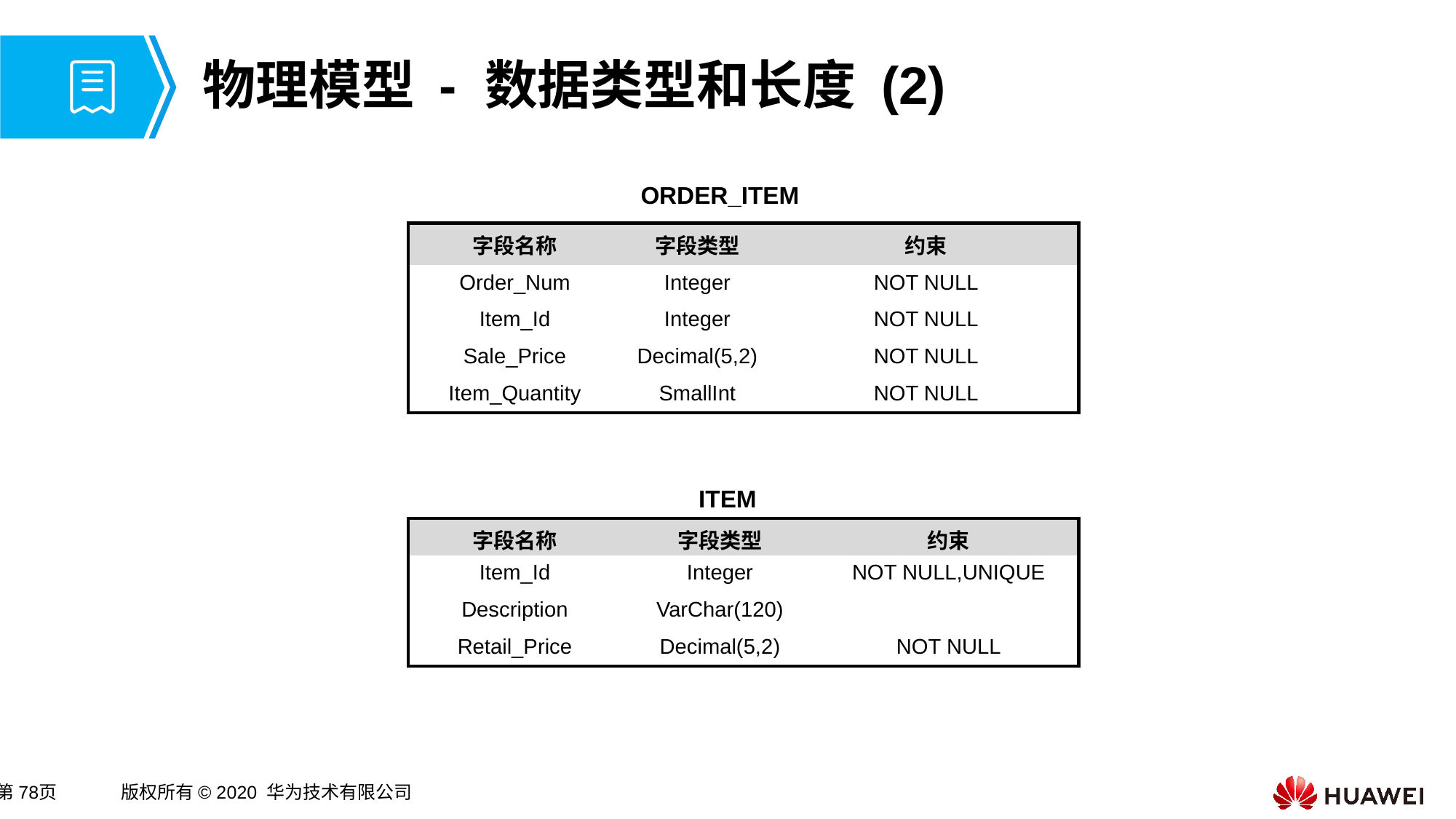

# 物理模型 - 数据类型和长度 (2)
ORDER_ITEM
| 字段名称 | 字段类型 | 约束 |
| --- | --- | --- |
| Order\_Num | Integer | NOT NULL |
| Item\_Id | Integer | NOT NULL |
| Sale\_Price | Decimal(5,2) | NOT NULL |
| Item\_Quantity | SmallInt | NOT NULL |
ITEM
| 字段名称 | 字段类型 | 约束 |
| --- | --- | --- |
| Item\_Id | Integer | NOT NULL,UNIQUE |
| Description | VarChar(120) |  |
| Retail\_Price | Decimal(5,2) | NOT NULL |
空格
空格